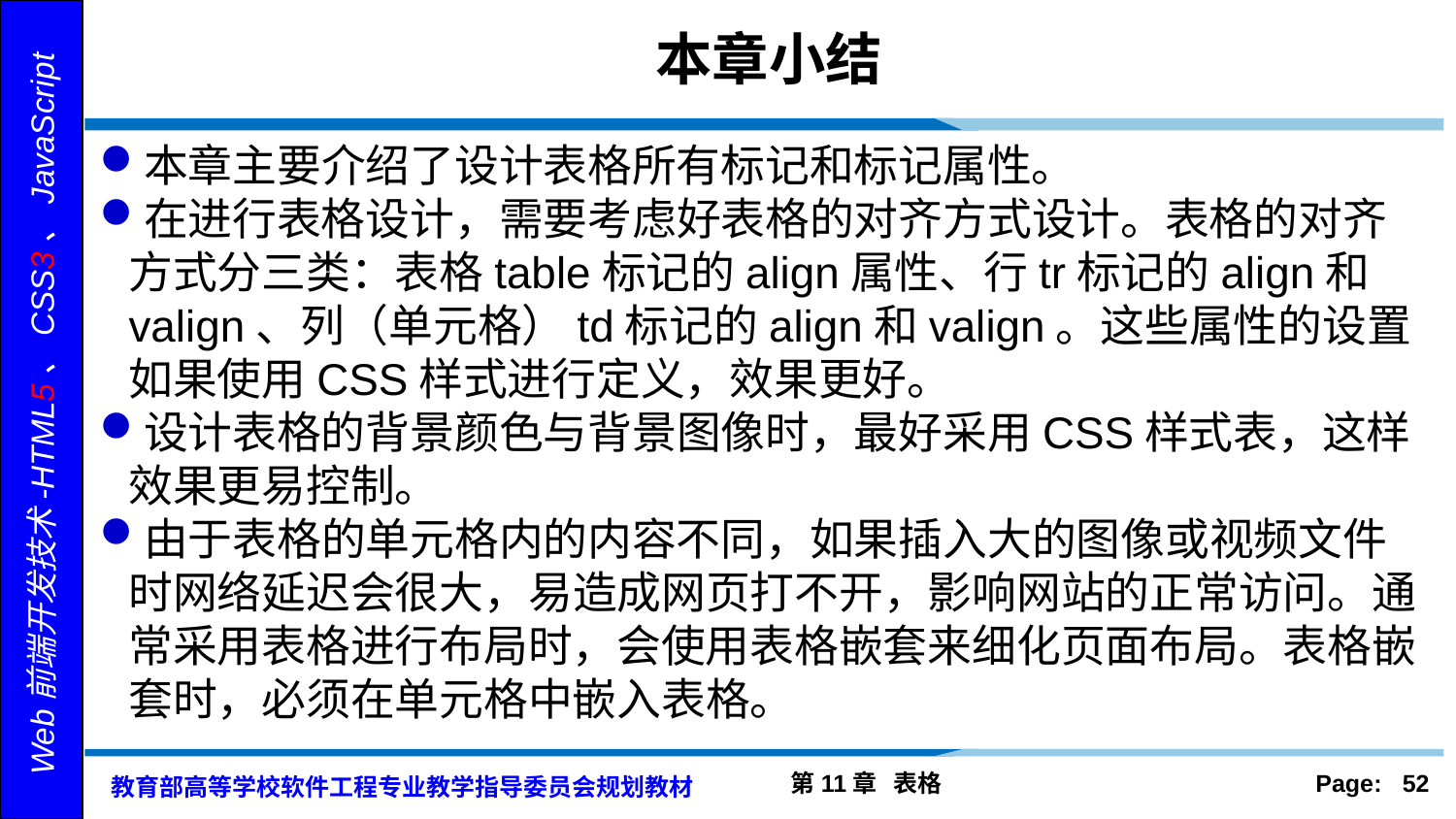

# 本章小结
本章主要介绍了设计表格所有标记和标记属性。
在进行表格设计，需要考虑好表格的对齐方式设计。表格的对齐方式分三类：表格table标记的align属性、行tr标记的align和valign、列（单元格）td标记的align和valign。这些属性的设置如果使用CSS样式进行定义，效果更好。
设计表格的背景颜色与背景图像时，最好采用CSS样式表，这样效果更易控制。
由于表格的单元格内的内容不同，如果插入大的图像或视频文件时网络延迟会很大，易造成网页打不开，影响网站的正常访问。通常采用表格进行布局时，会使用表格嵌套来细化页面布局。表格嵌套时，必须在单元格中嵌入表格。